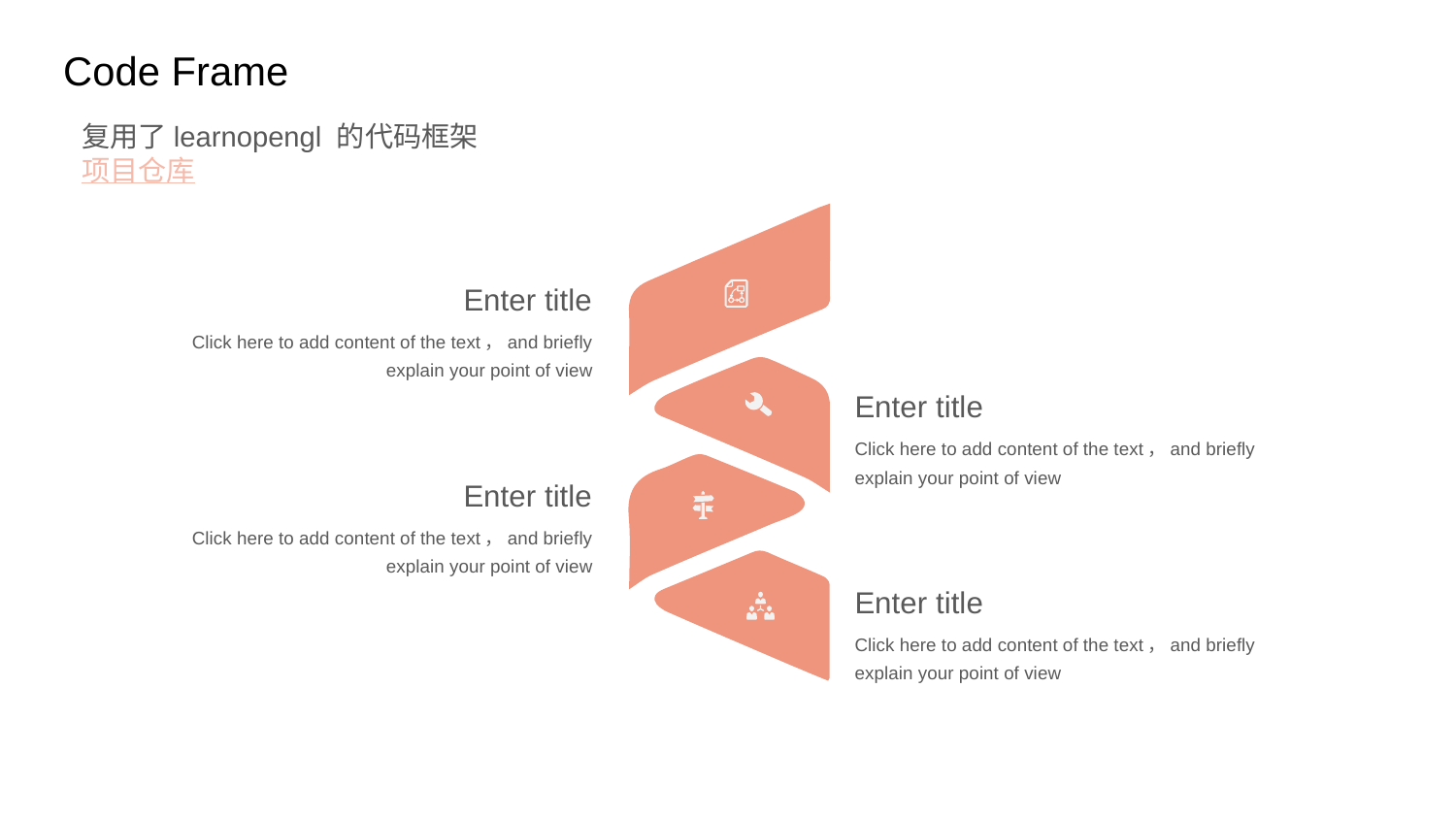

Code Frame
复用了learnopengl 的代码框架
项目仓库

Enter title
Click here to add content of the text，and briefly explain your point of view

Enter title
Click here to add content of the text，and briefly explain your point of view

Enter title
Click here to add content of the text，and briefly explain your point of view

Enter title
Click here to add content of the text，and briefly explain your point of view